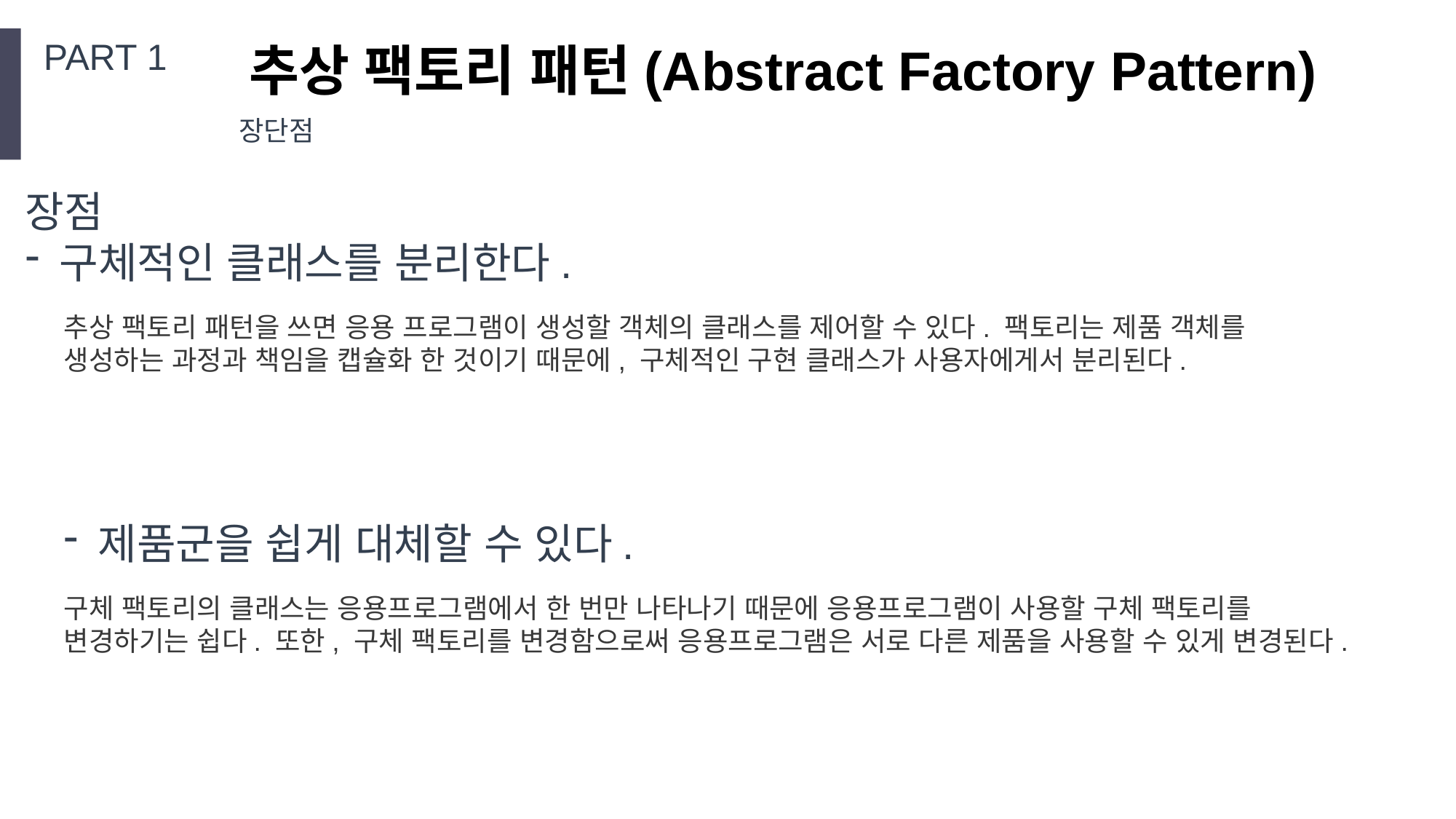

PART 1
추상 팩토리 패턴(Abstract Factory Pattern)
장단점
장점
구체적인 클래스를 분리한다.
추상 팩토리 패턴을 쓰면 응용 프로그램이 생성할 객체의 클래스를 제어할 수 있다. 팩토리는 제품 객체를 생성하는 과정과 책임을 캡슐화 한 것이기 때문에, 구체적인 구현 클래스가 사용자에게서 분리된다.
제품군을 쉽게 대체할 수 있다.
구체 팩토리의 클래스는 응용프로그램에서 한 번만 나타나기 때문에 응용프로그램이 사용할 구체 팩토리를 변경하기는 쉽다. 또한, 구체 팩토리를 변경함으로써 응용프로그램은 서로 다른 제품을 사용할 수 있게 변경된다.